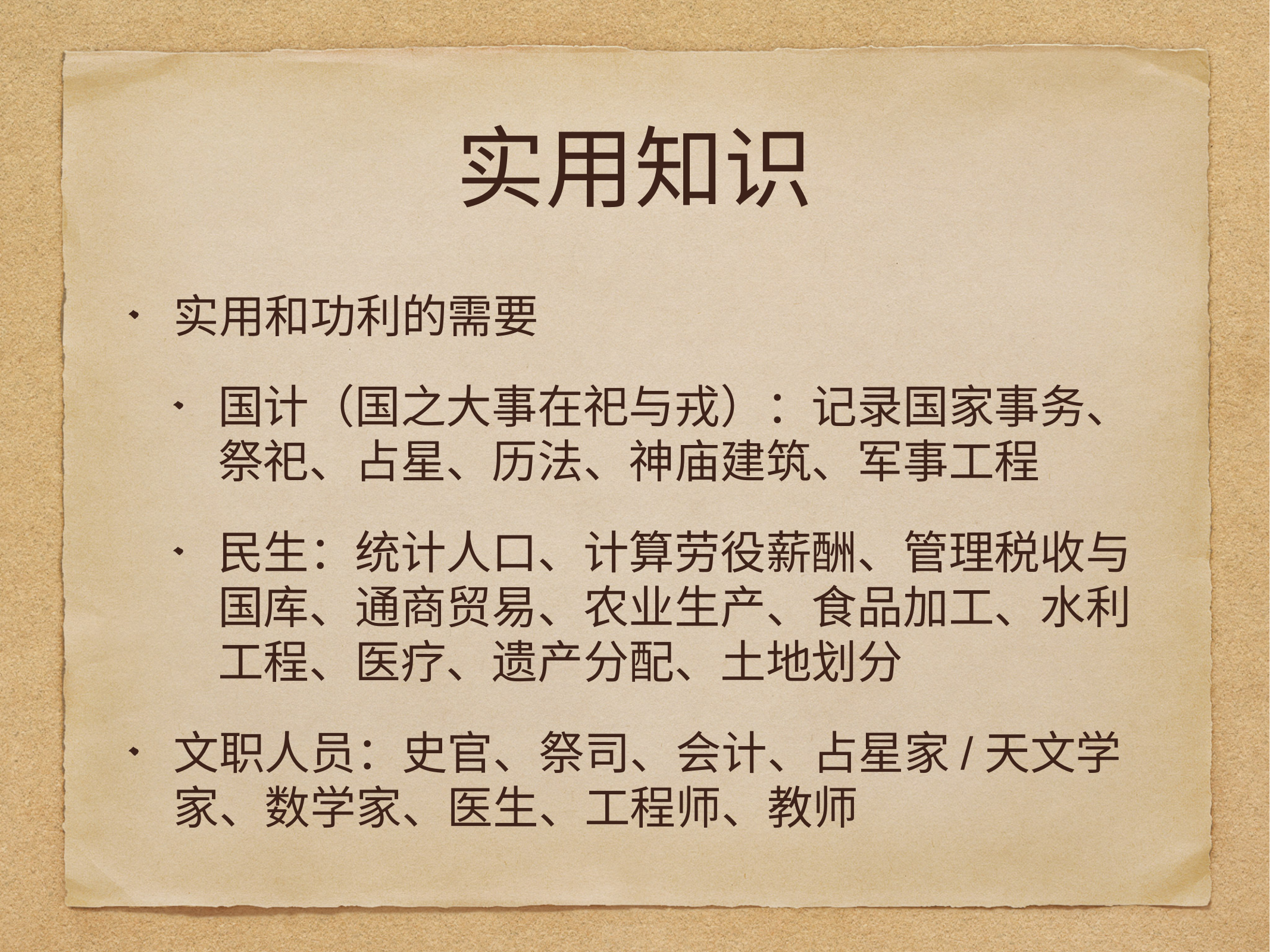

# 实用知识
实用和功利的需要
国计（国之大事在祀与戎）：记录国家事务、祭祀、占星、历法、神庙建筑、军事工程
民生：统计人口、计算劳役薪酬、管理税收与国库、通商贸易、农业生产、食品加工、水利工程、医疗、遗产分配、土地划分
文职人员：史官、祭司、会计、占星家/天文学家、数学家、医生、工程师、教师